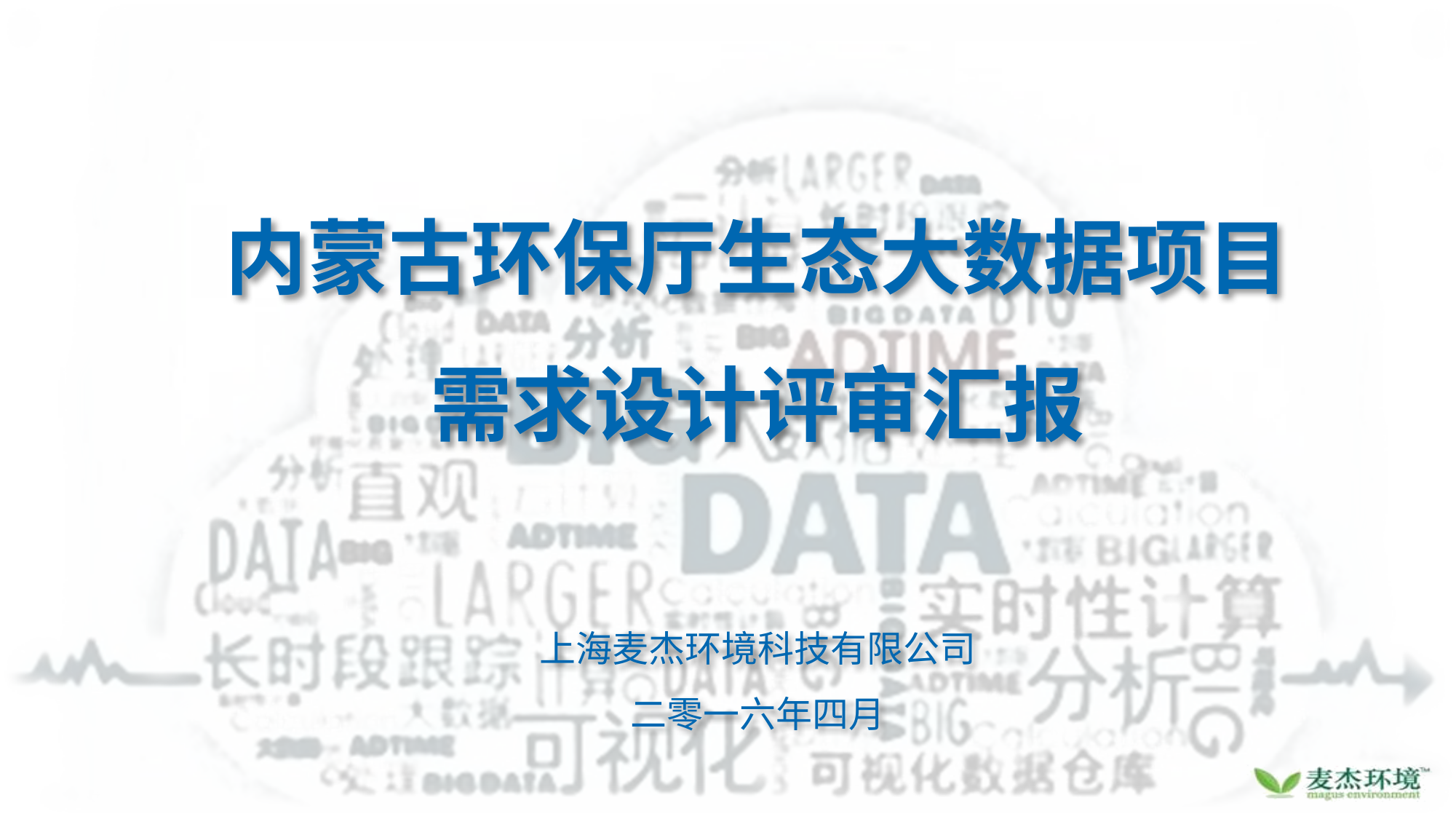

内蒙古环保厅生态大数据项目
需求设计评审汇报
上海麦杰环境科技有限公司
二零一六年四月